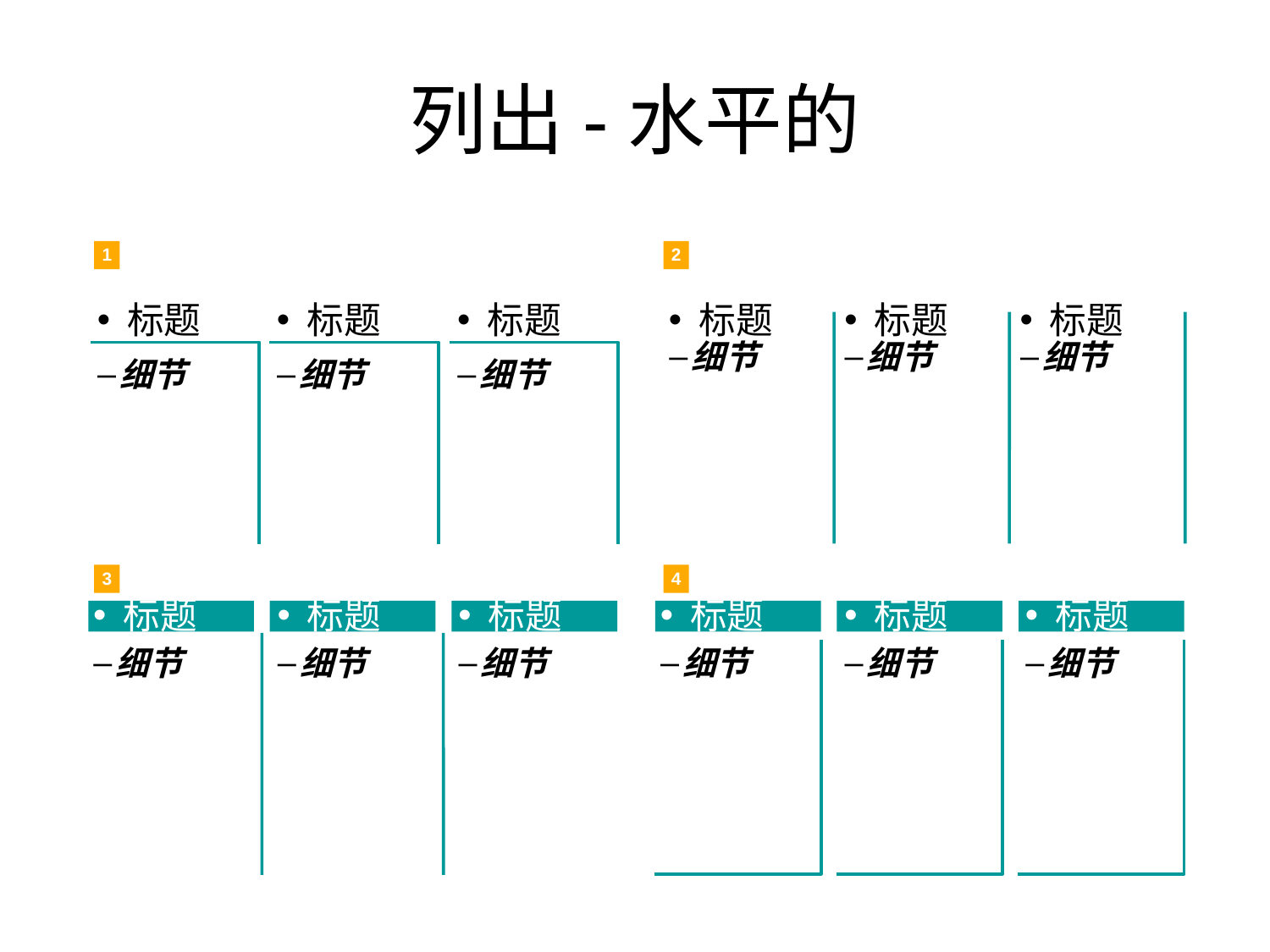

# 列出-水平的
1
2
标题
标题
标题
标题
标题
标题

细节
细节
细节

细节
细节
细节
3
4

标题
标题
标题
标题
标题
标题

细节
细节
细节
细节
细节
细节